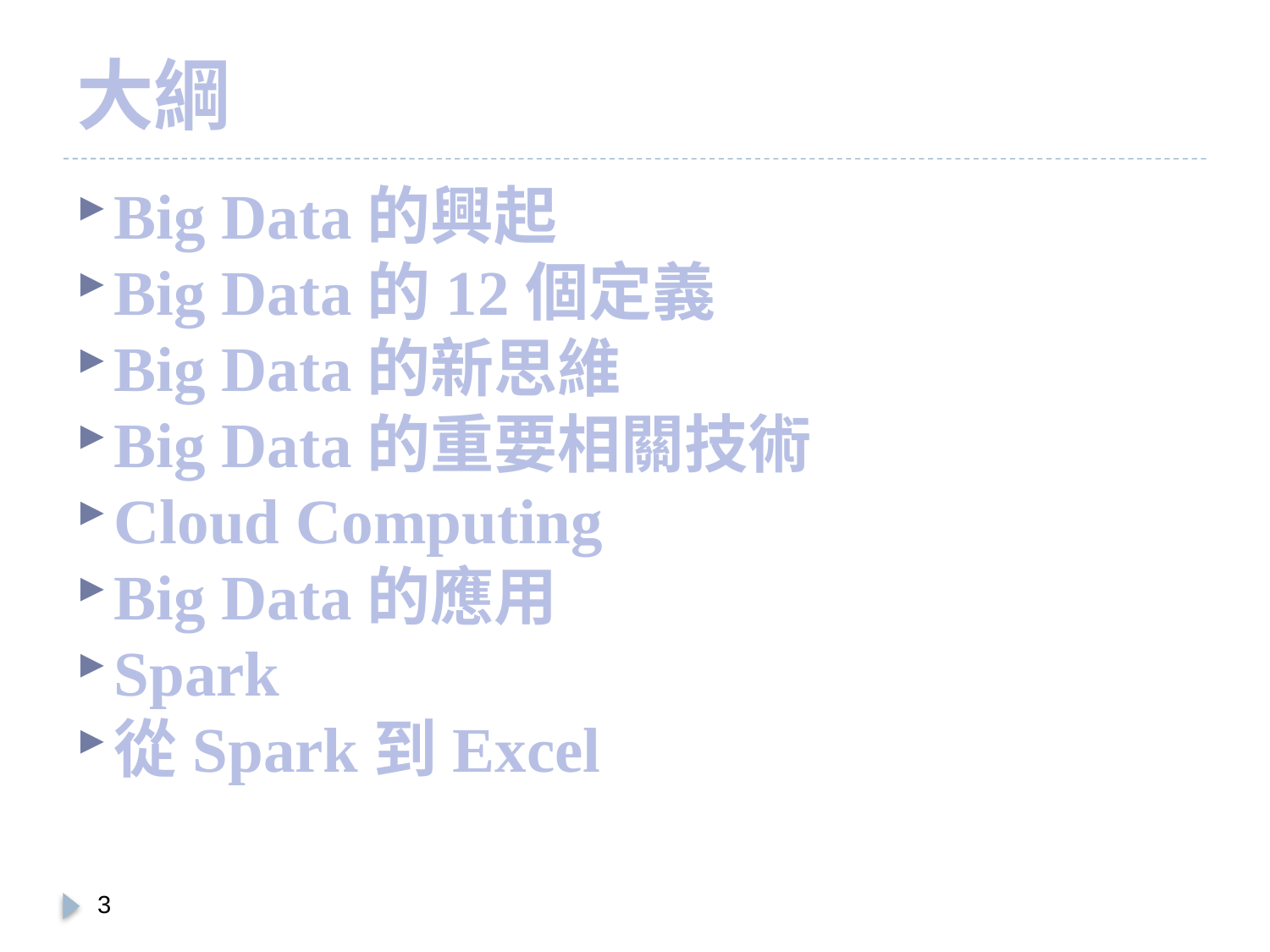

# 大綱
Big Data的興起
Big Data的12個定義
Big Data的新思維
Big Data的重要相關技術
Cloud Computing
Big Data的應用
Spark
從Spark到Excel

3